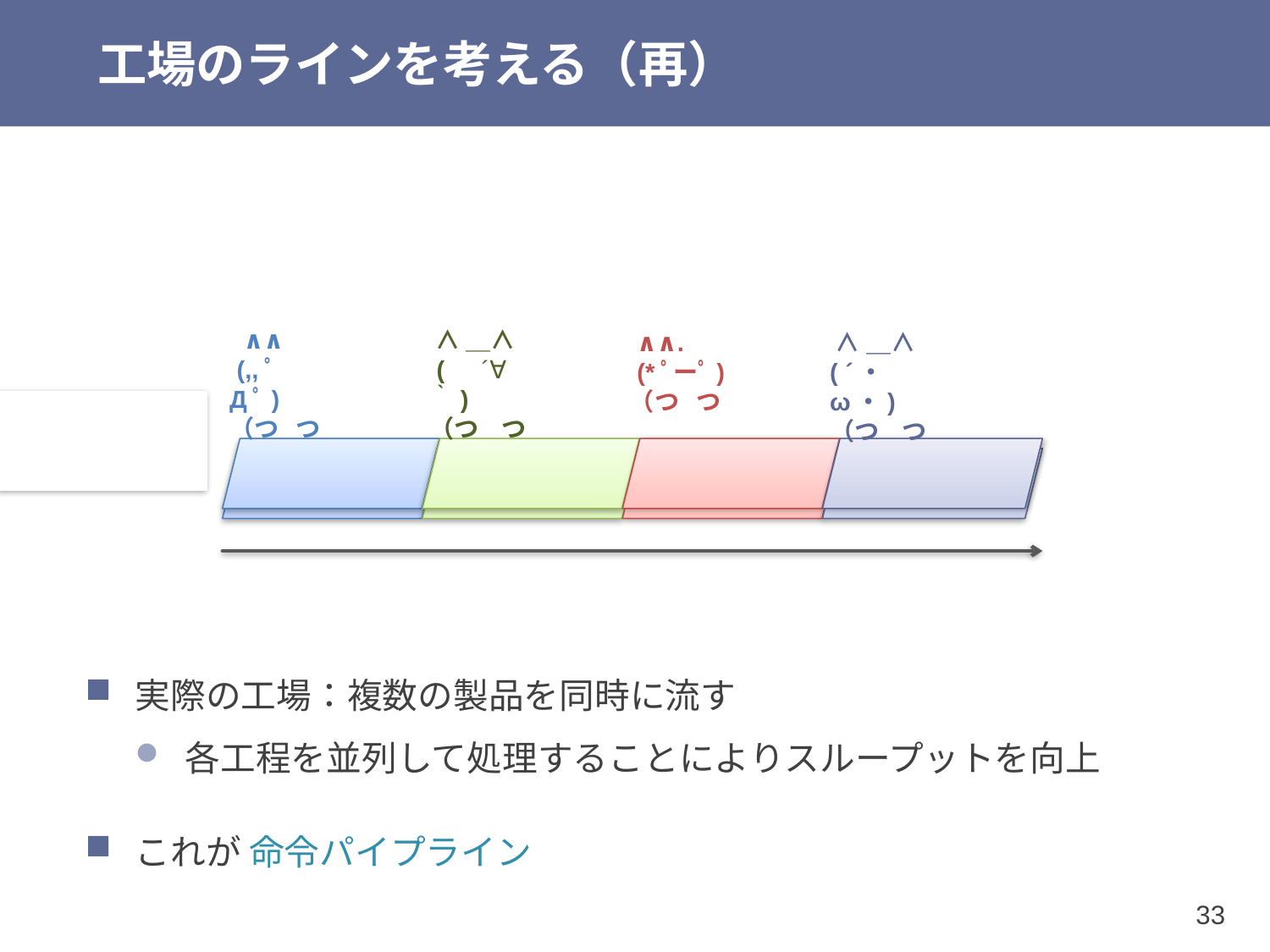

# 工場のラインを考える（再）
  ∧∧
 (,,ﾟДﾟ)
（つ   つ
 ∧＿∧
 (　´∀｀)
（つ    つ
 ∧∧.
 (*ﾟーﾟ)（つ   つ
 ∧＿∧
( ´・ω・)（つ    つ

製品
製品
製品
製品
製品

実際の工場：複数の製品を同時に流す
各工程を並列して処理することによりスループットを向上
これが 命令パイプライン